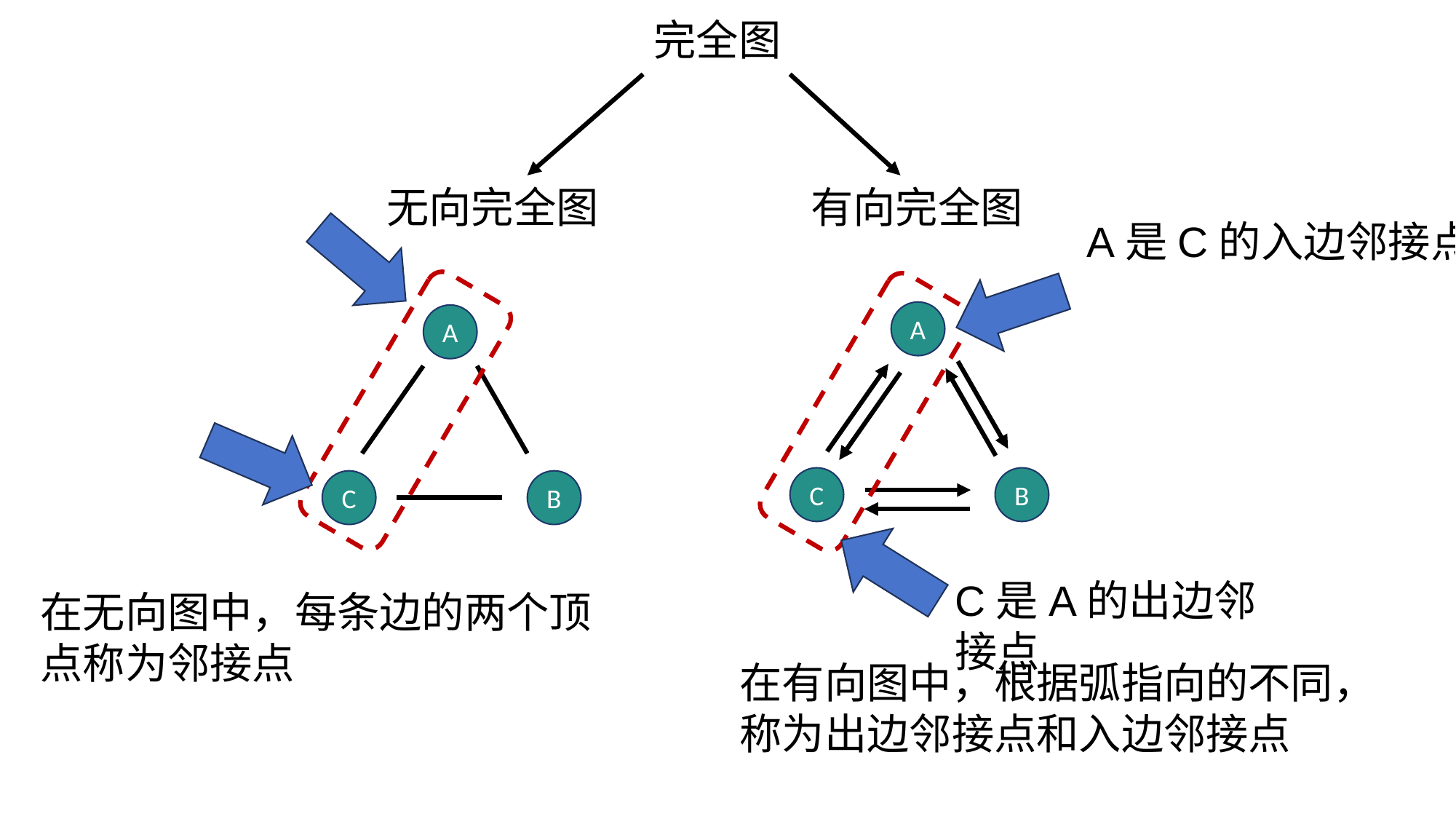

图
完全图
无向完全图
有向完全图

A是C的入边邻接点

A
A

C
B
C
B

C是A的出边邻接点
在无向图中，每条边的两个顶点称为邻接点
在有向图中，根据弧指向的不同，称为出边邻接点和入边邻接点